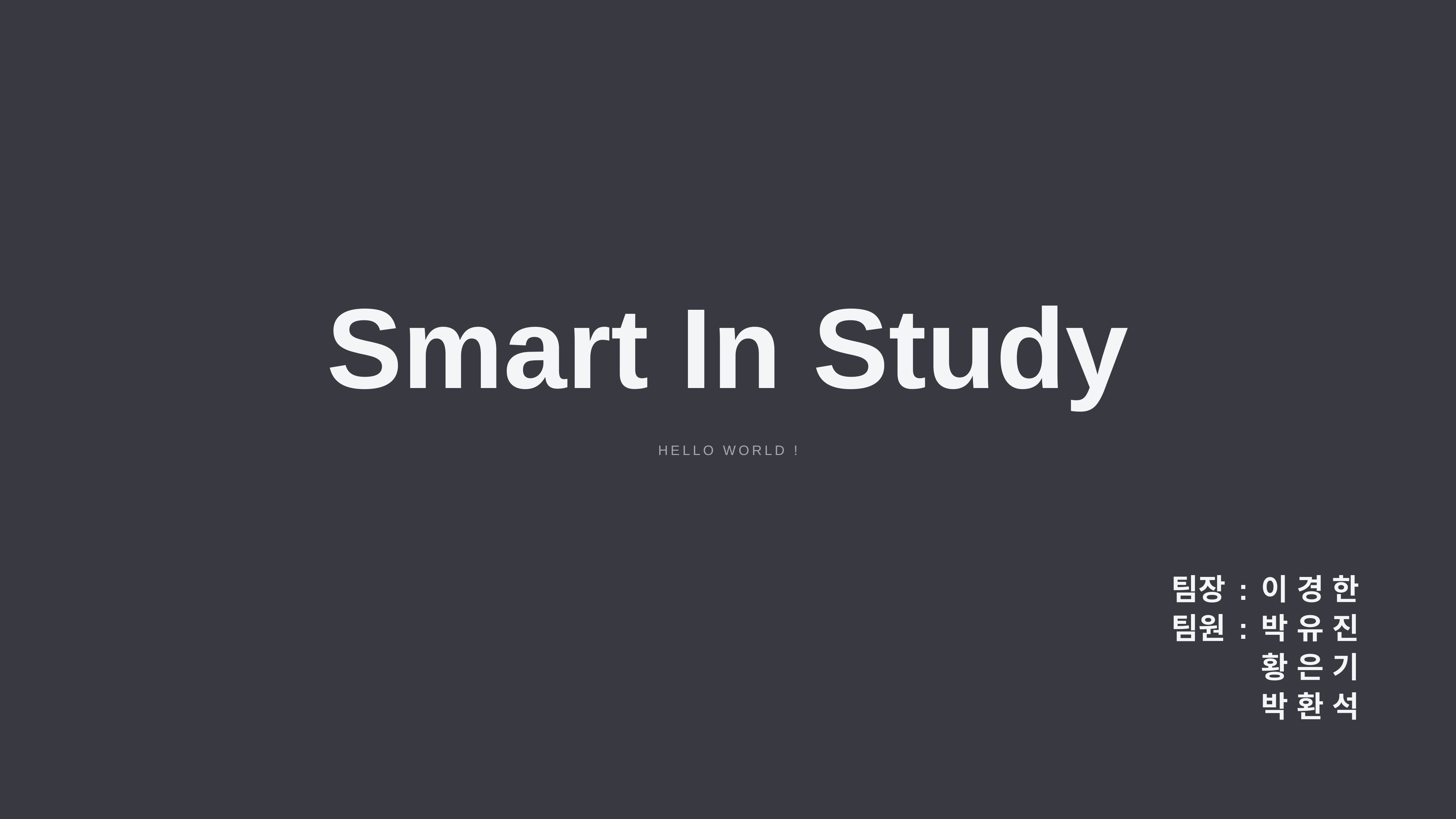

Smart In Study
Hello World !
팀장 : 이 경 한
팀원 : 박 유 진
황 은 기
박 환 석